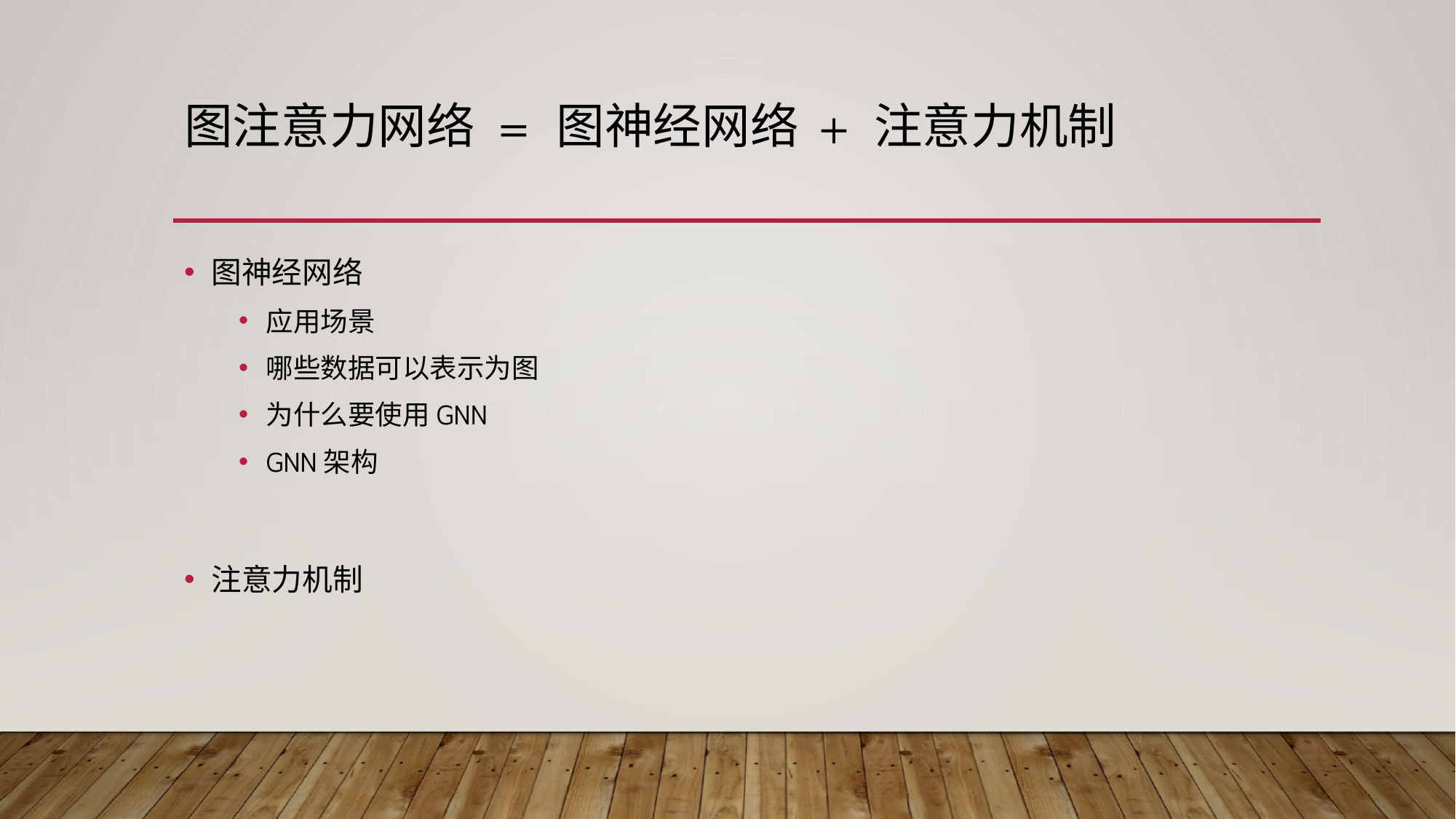

# 图注意力网络 = 图神经网络 + 注意力机制
图神经网络
应用场景
哪些数据可以表示为图
为什么要使用GNN
GNN架构

注意力机制